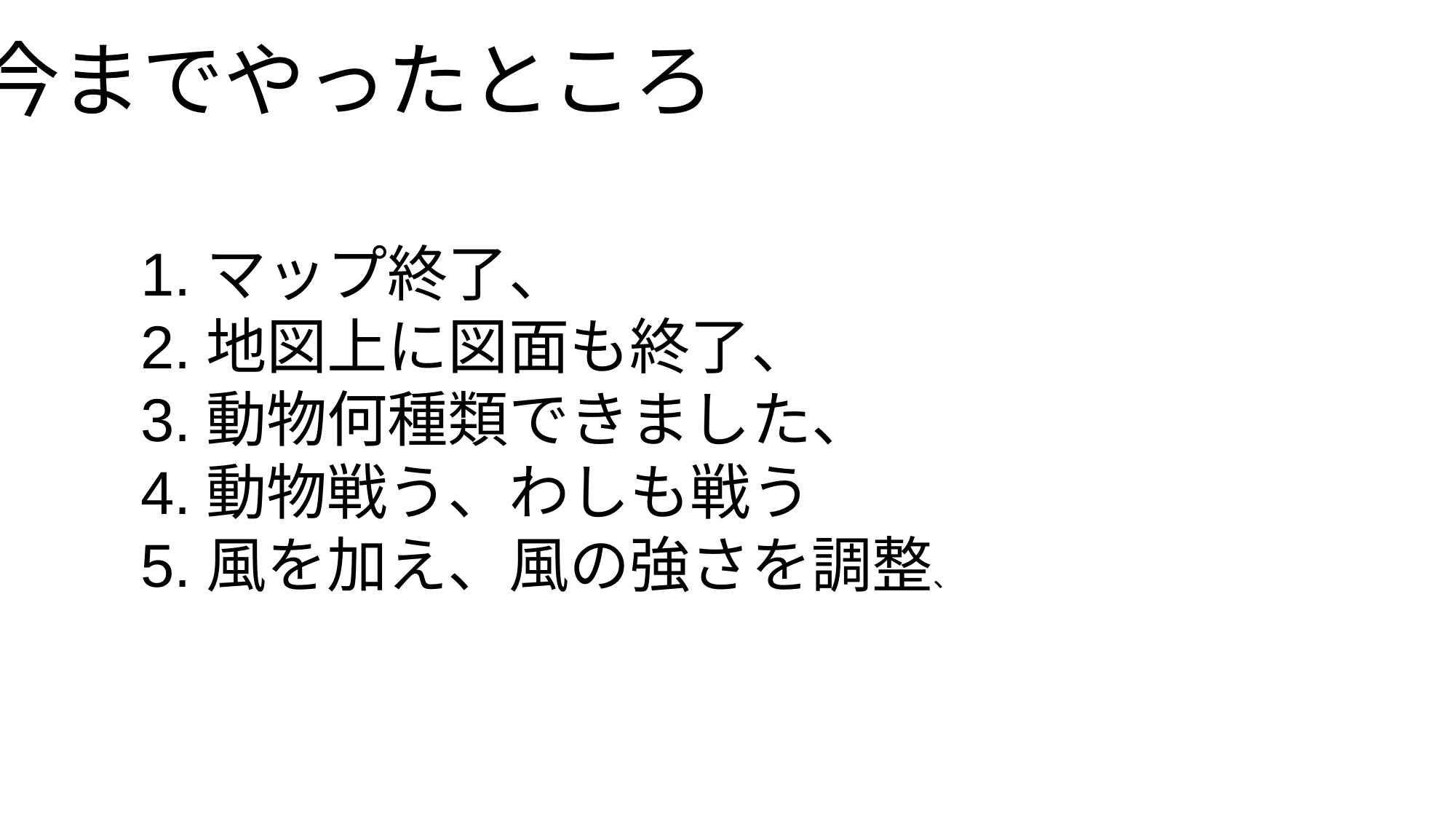

今までやったところ
1.マップ終了、
2.地図上に図面も終了、
3.動物何種類できました、
4.動物戦う、わしも戦う
5.風を加え、風の強さを調整、